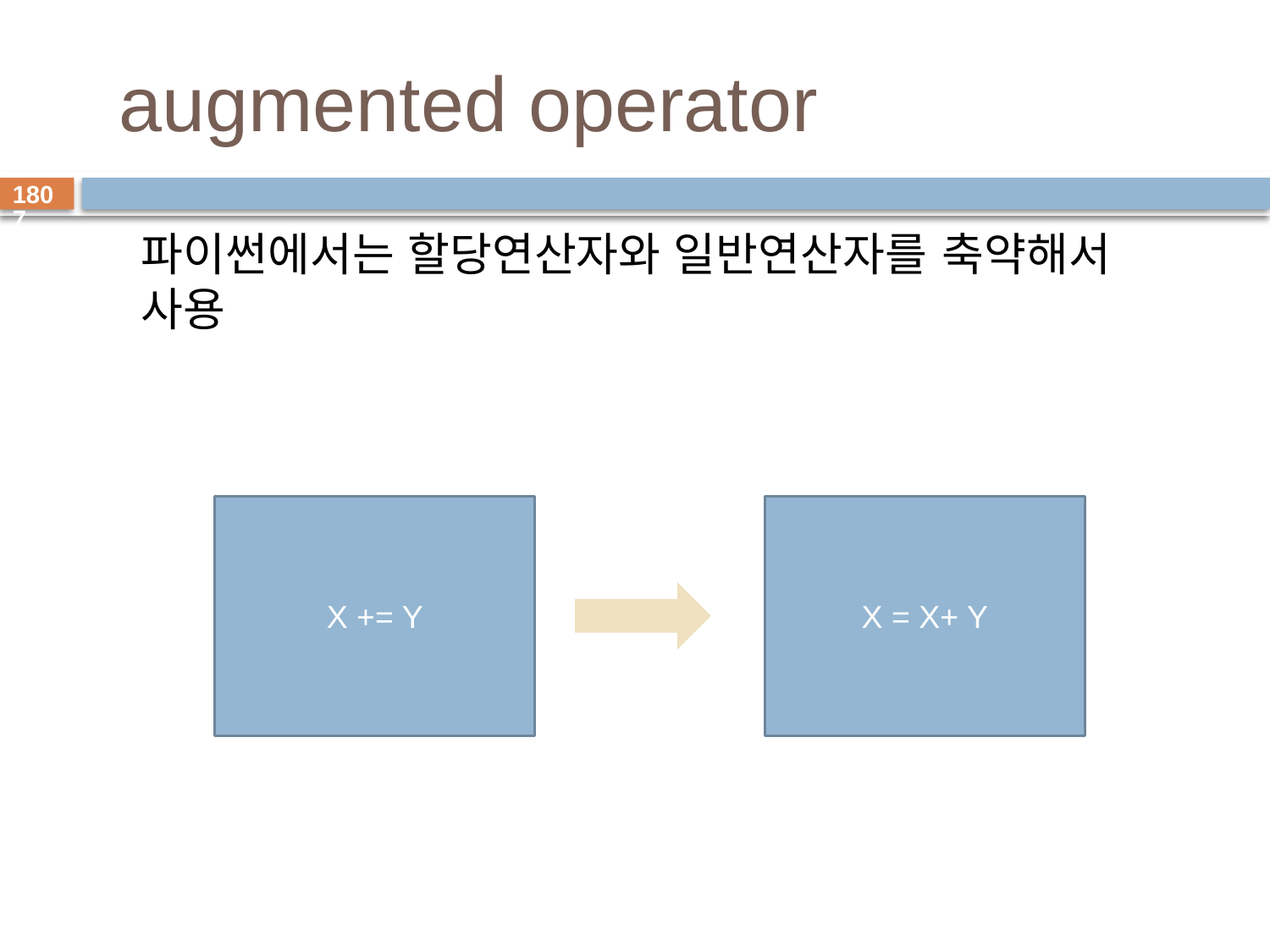

# augmented operator
1807
파이썬에서는 할당연산자와 일반연산자를 축약해서 사용

X += Y
X = X+ Y